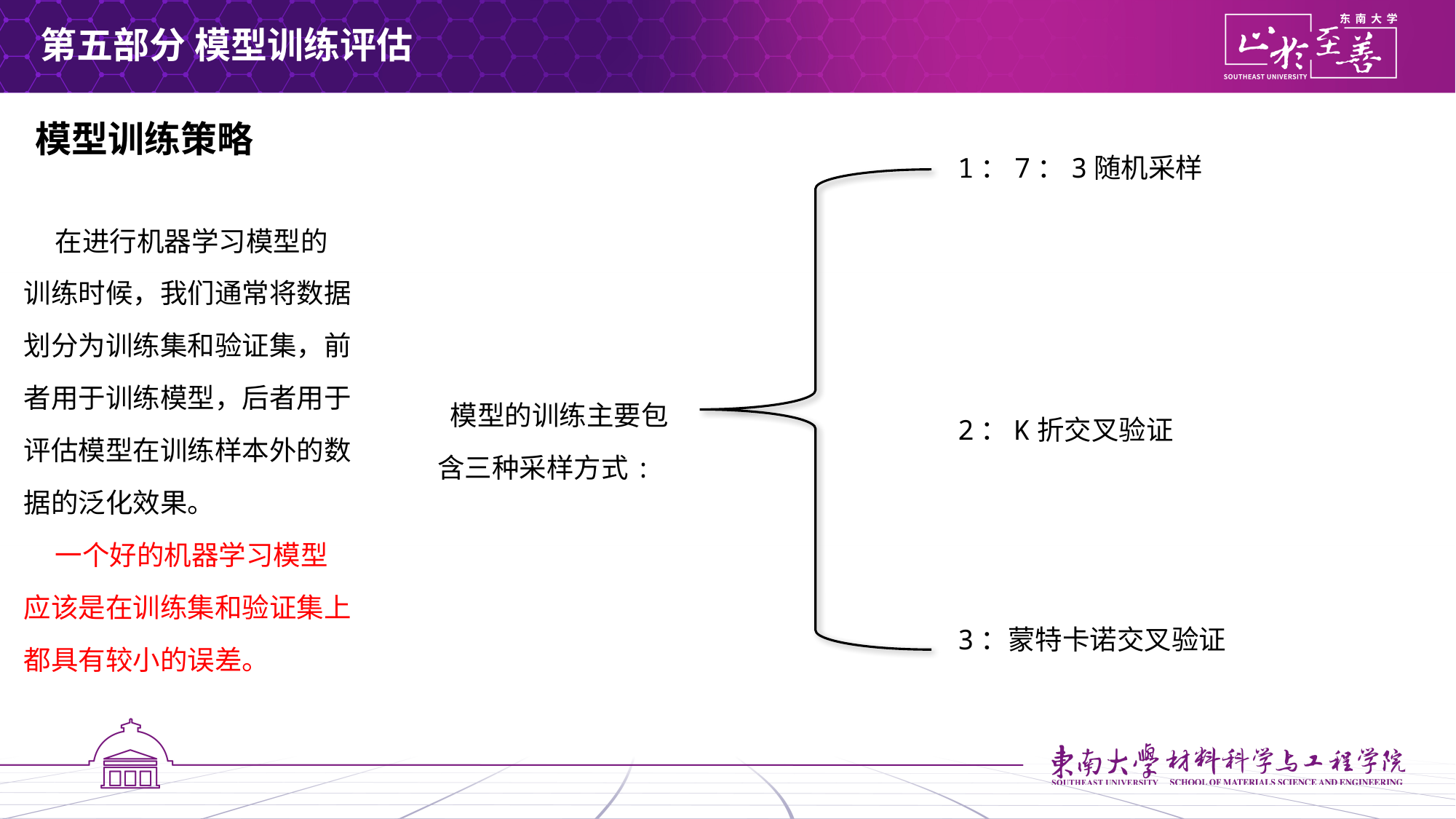

第五部分 模型训练评估
模型训练策略
1：7：3随机采样

2：K折交叉验证

3：蒙特卡诺交叉验证

    在进行机器学习模型的训练时候，我们通常将数据划分为训练集和验证集，前者用于训练模型，后者用于评估模型在训练样本外的数据的泛化效果。
    一个好的机器学习模型应该是在训练集和验证集上都具有较小的误差。
 模型的训练主要包含三种采样方式: